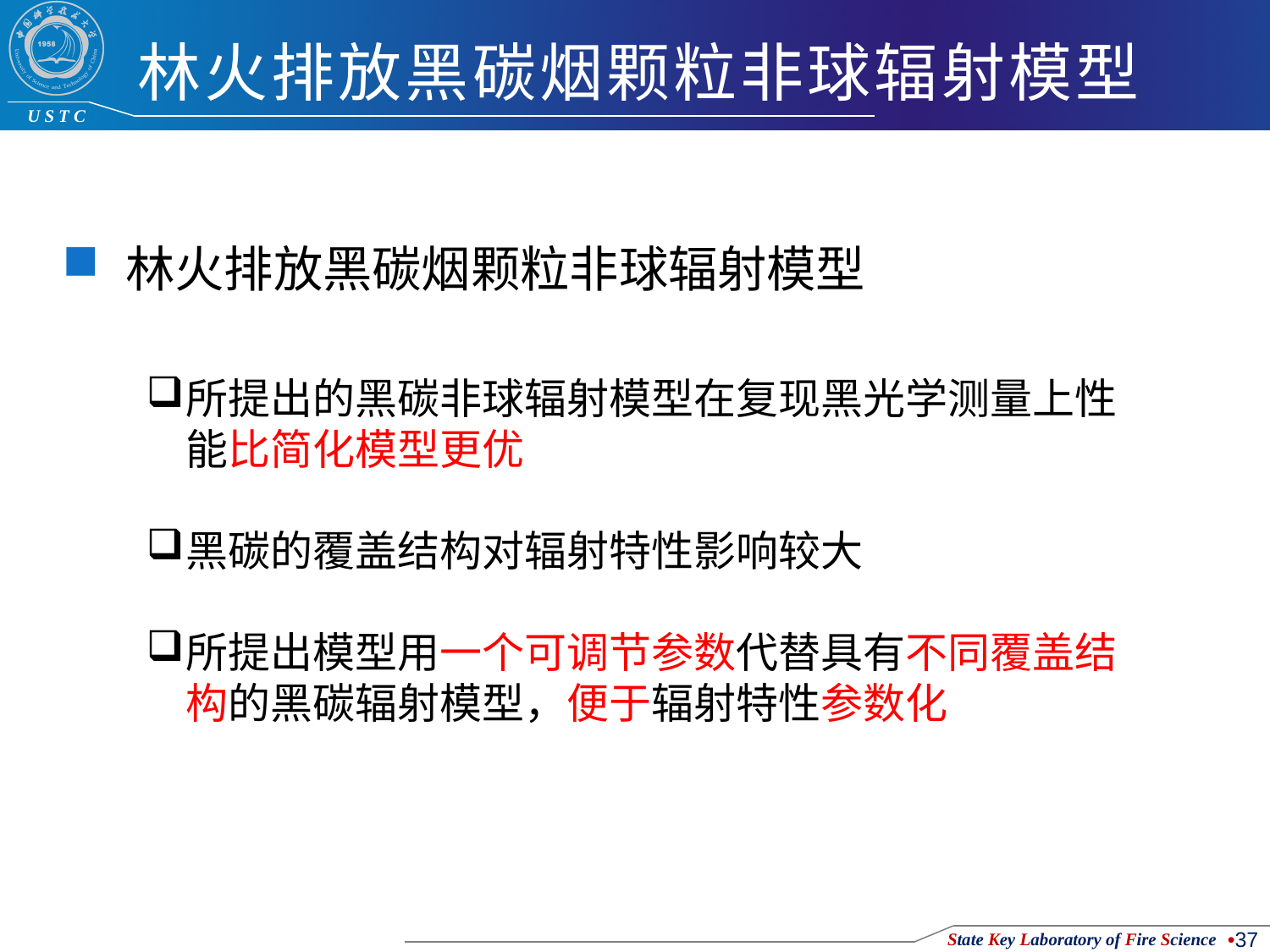

# 林火排放黑碳烟颗粒非球辐射模型

林火排放黑碳烟颗粒非球辐射模型

所提出的黑碳非球辐射模型在复现黑光学测量上性能比简化模型更优

黑碳的覆盖结构对辐射特性影响较大

所提出模型用一个可调节参数代替具有不同覆盖结构的黑碳辐射模型，便于辐射特性参数化